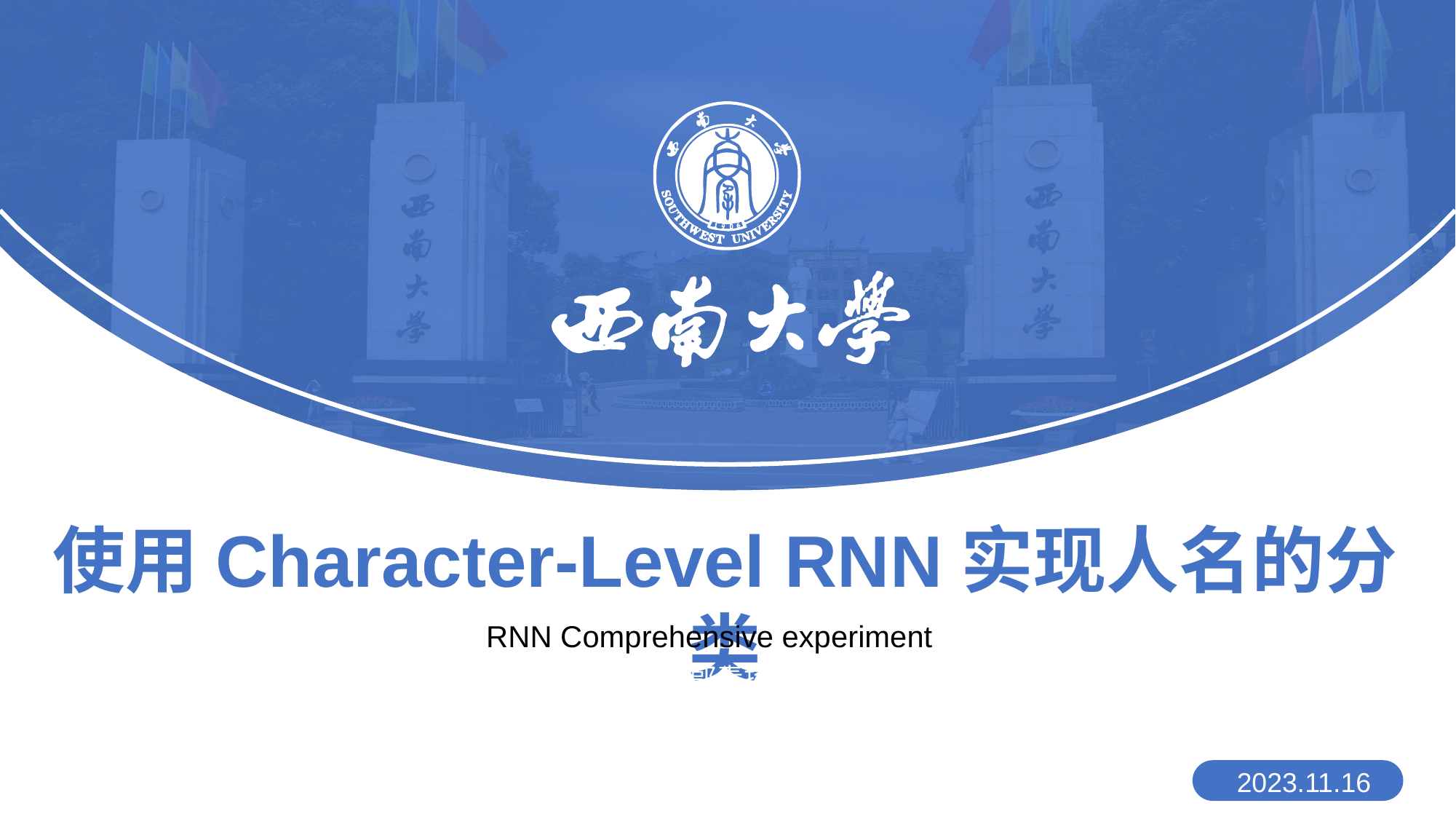

使用Character-Level RNN实现人名的分类
RNN Comprehensive experiment
郭青扬
杨东山
组员：
2023.11.16